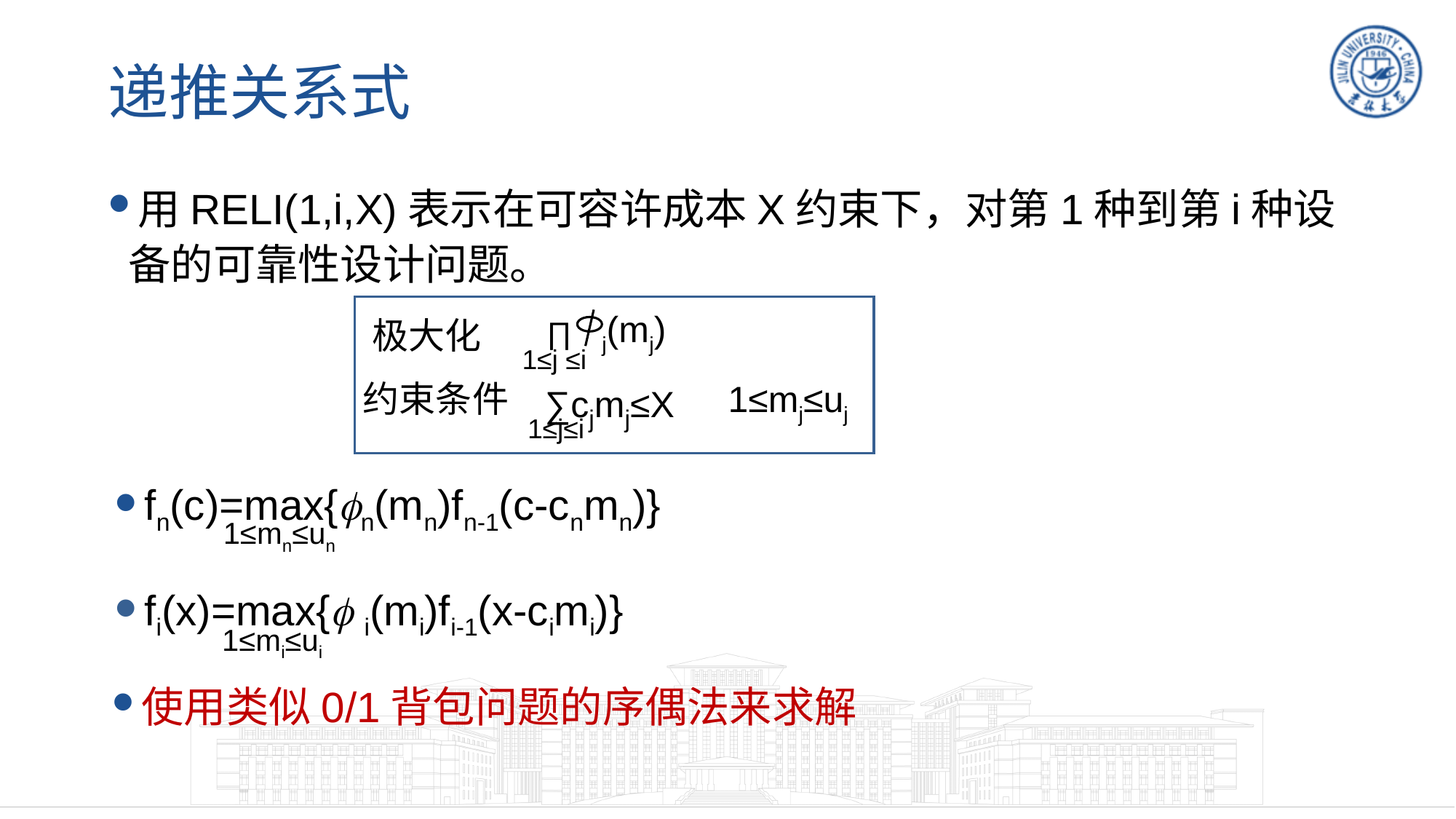

# 递推关系式
用RELI(1,i,X)表示在可容许成本X约束下，对第1种到第i种设备的可靠性设计问题。

 j(mj)

∏
1≤j ≤i
极大化
∑cjmj≤X
1≤j≤i
约束条件
1≤mj≤uj
fn(c)=max{φn(mn)fn-1(c-cnmn)}
1≤mn≤un
fi(x)=max{φ i(mi)fi-1(x-cimi)}
1≤mi≤ui
使用类似0/1背包问题的序偶法来求解
62